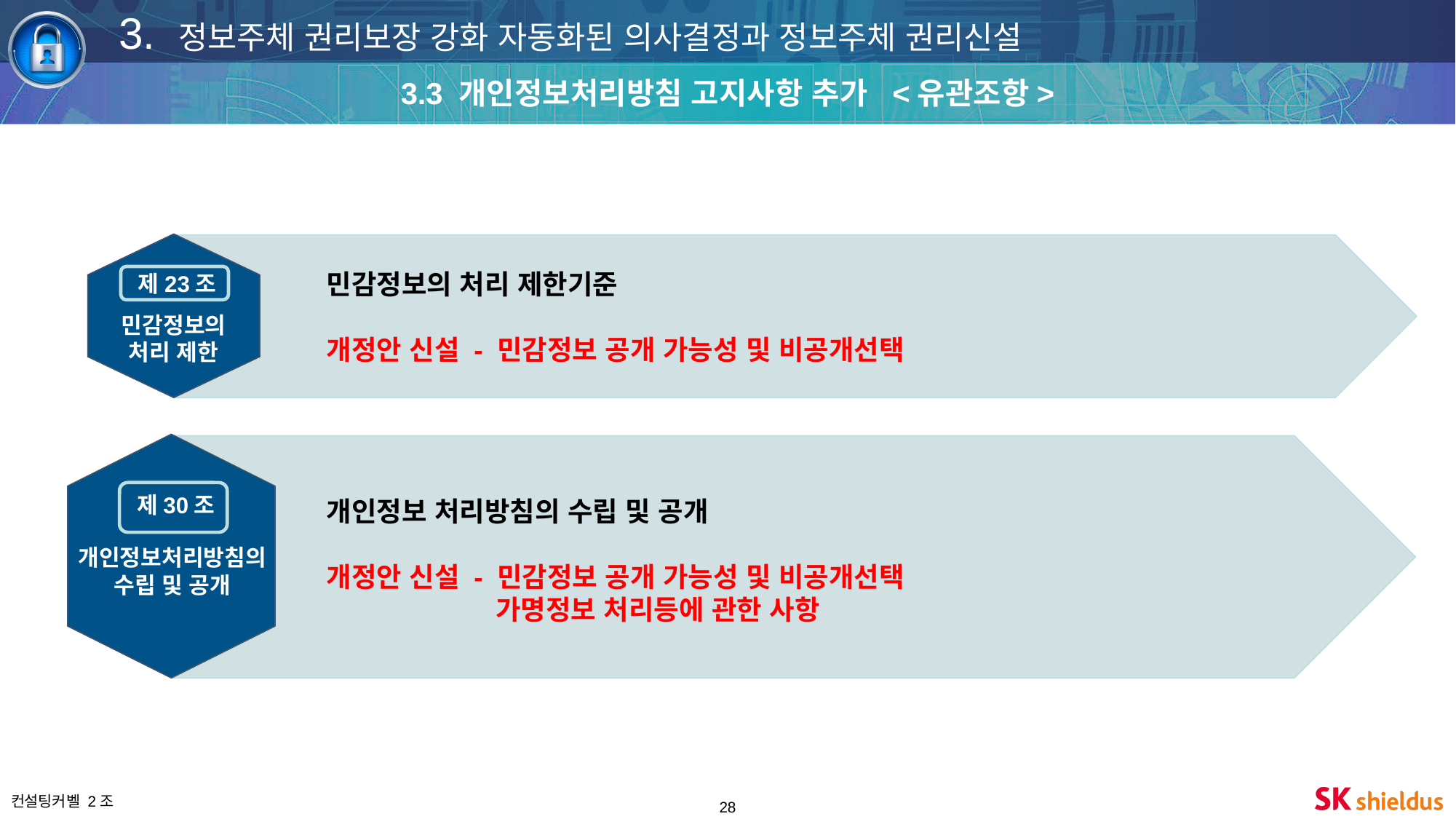

3. 정보주체 권리보장 강화 자동화된 의사결정과 정보주체 권리신설

3.3 개인정보처리방침 고지사항 추가  <유관조항>
`
민감정보의 처리 제한기준

개정안 신설 - 민감정보 공개 가능성 및 비공개선택

제23조

민감정보의
처리 제한

개인정보 처리방침의 수립 및 공개

개정안 신설 - 민감정보 공개 가능성 및 비공개선택
       가명정보 처리등에 관한 사항
`
제30조

개인정보처리방침의 수립 및 공개
28